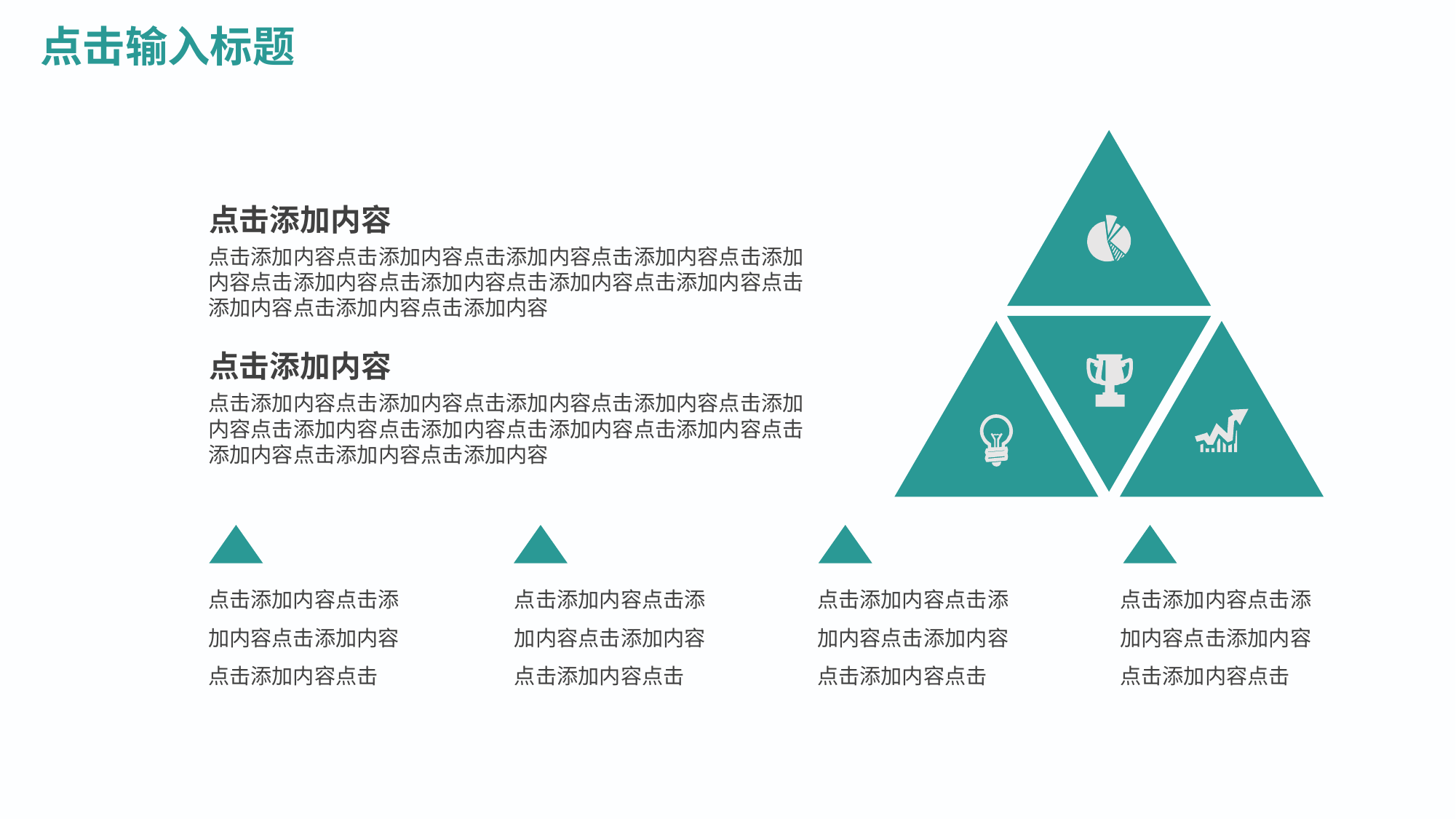

点击输入标题

点击添加内容
点击添加内容点击添加内容点击添加内容点击添加内容点击添加内容点击添加内容点击添加内容点击添加内容点击添加内容点击添加内容点击添加内容点击添加内容

点击添加内容
点击添加内容点击添加内容点击添加内容点击添加内容点击添加内容点击添加内容点击添加内容点击添加内容点击添加内容点击添加内容点击添加内容点击添加内容

点击添加内容点击添加内容点击添加内容点击添加内容点击
点击添加内容点击添加内容点击添加内容点击添加内容点击
点击添加内容点击添加内容点击添加内容点击添加内容点击
点击添加内容点击添加内容点击添加内容点击添加内容点击